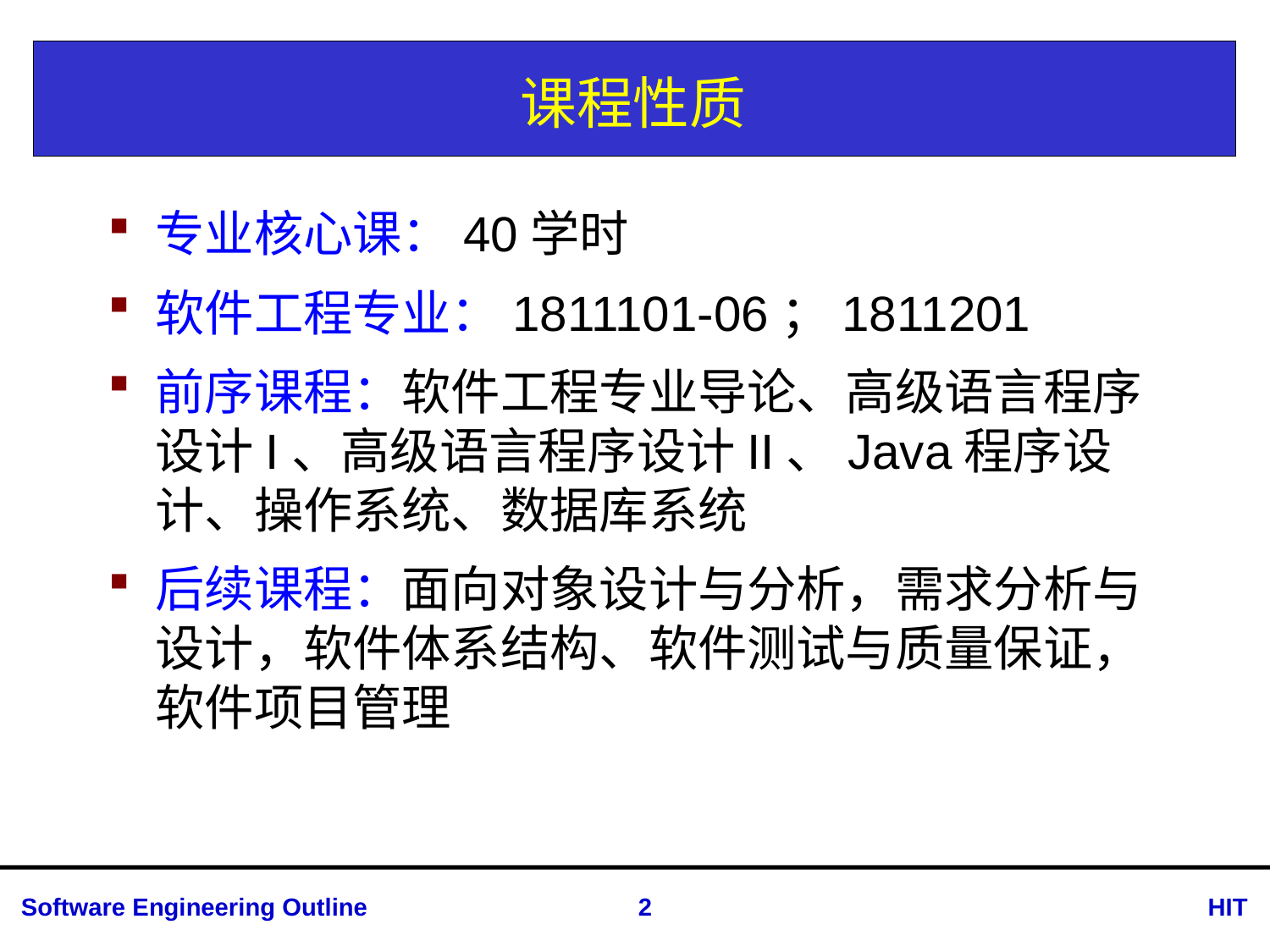

# 课程性质
专业核心课：40学时
软件工程专业：1811101-06；1811201
前序课程：软件工程专业导论、高级语言程序设计I、高级语言程序设计II、Java程序设计、操作系统、数据库系统
后续课程：面向对象设计与分析，需求分析与设计，软件体系结构、软件测试与质量保证，软件项目管理